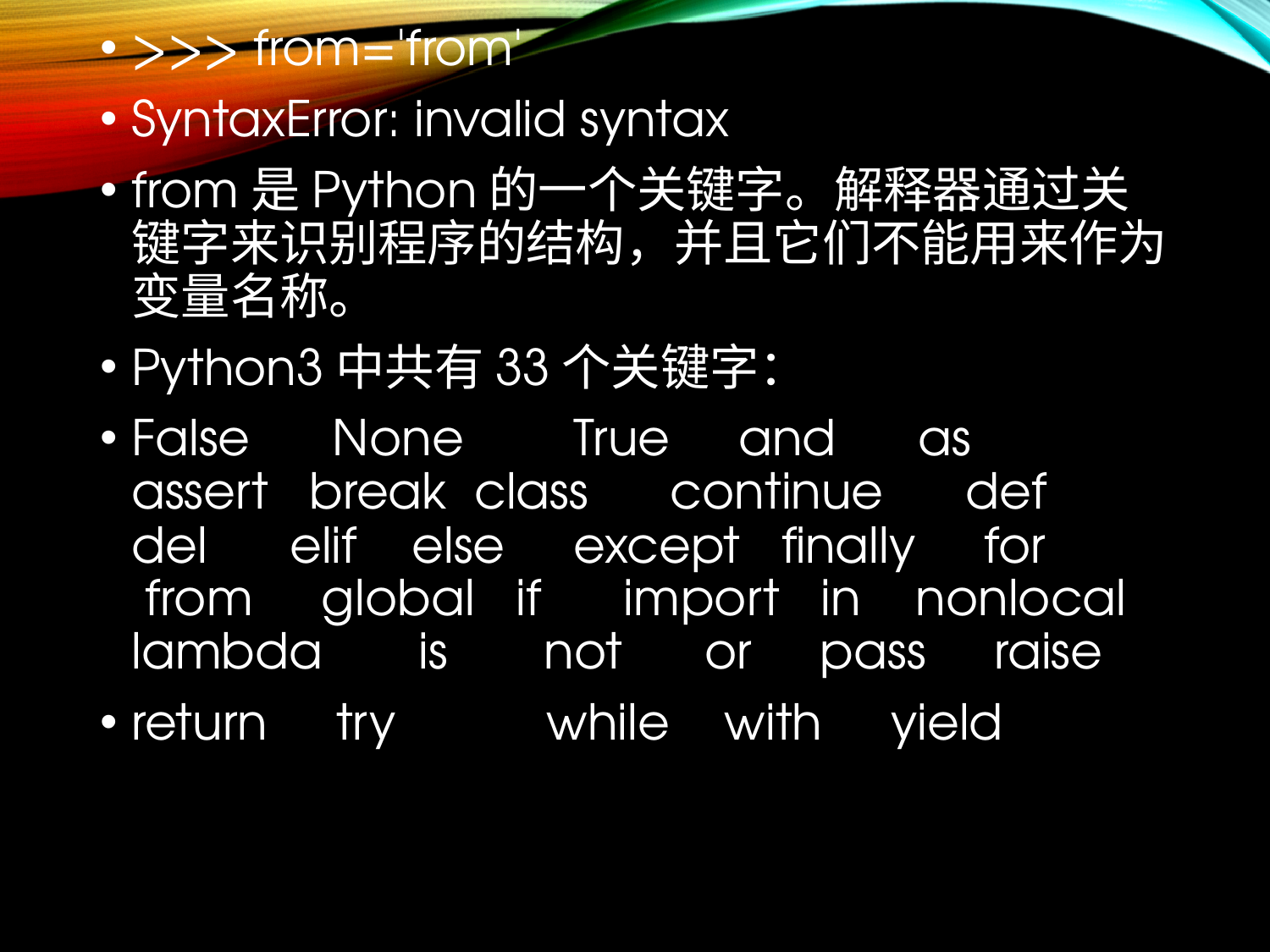

>>> from='from'
SyntaxError: invalid syntax
from是Python的一个关键字。解释器通过关键字来识别程序的结构，并且它们不能用来作为变量名称。
Python3中共有33个关键字：
False      None        True     and      as     assert   break  class      continue      def      del      elif    else     except   finally     for          from     global   if      import   in    nonlocal   lambda       is       not      or     pass     raise
return     try           while    with     yield